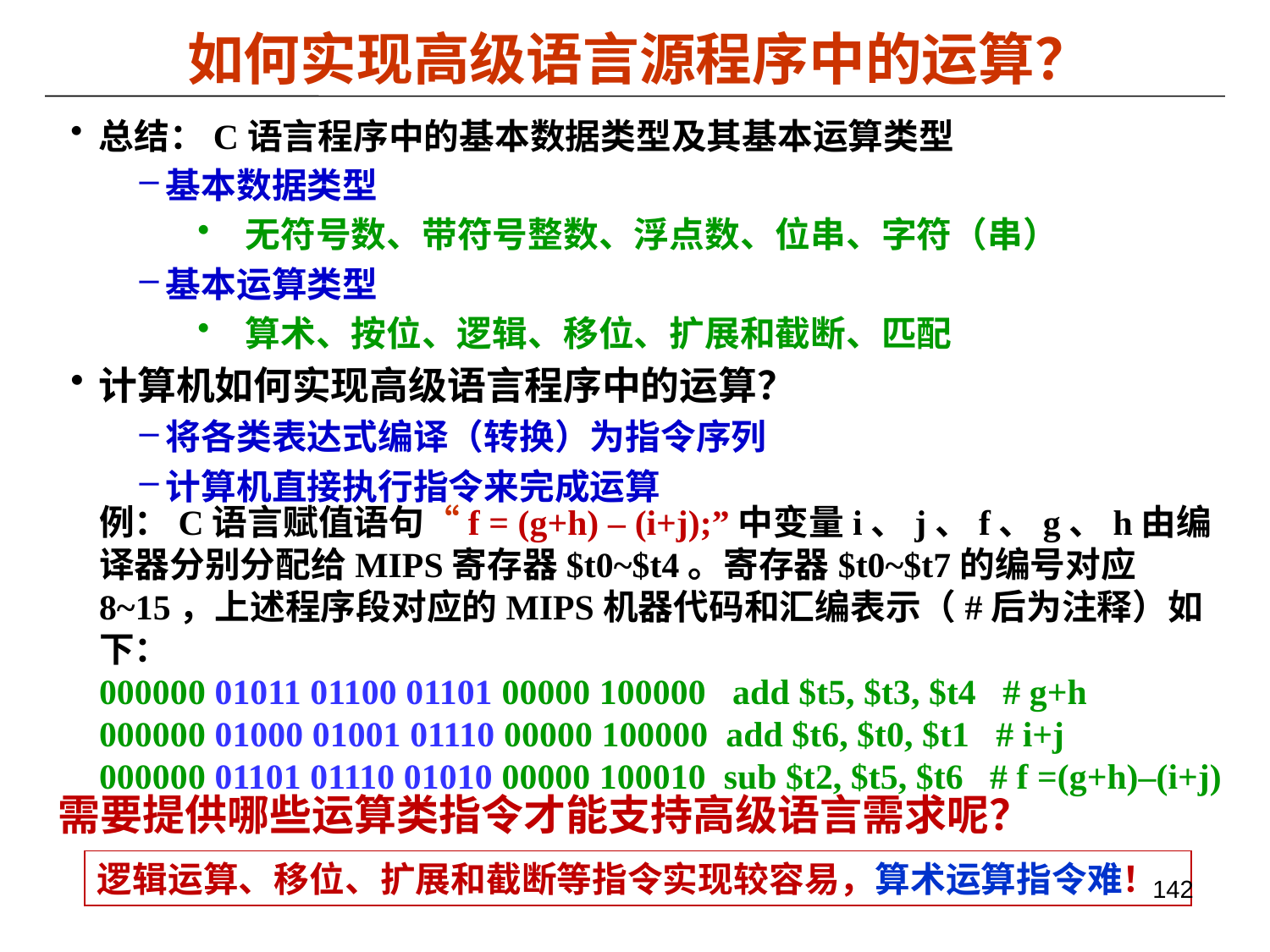

如何实现高级语言源程序中的运算？
总结：C语言程序中的基本数据类型及其基本运算类型
基本数据类型
无符号数、带符号整数、浮点数、位串、字符（串）
基本运算类型
算术、按位、逻辑、移位、扩展和截断、匹配
计算机如何实现高级语言程序中的运算？
将各类表达式编译（转换）为指令序列
计算机直接执行指令来完成运算
例：C语言赋值语句“f = (g+h) – (i+j);”中变量i、j、f、g、h由编译器分别分配给MIPS寄存器$t0~$t4。寄存器$t0~$t7的编号对应8~15，上述程序段对应的MIPS机器代码和汇编表示（#后为注释）如下：
000000 01011 01100 01101 00000 100000   add $t5, $t3, $t4   # g+h
000000 01000 01001 01110 00000 100000  add $t6, $t0, $t1   # i+j
000000 01101 01110 01010 00000 100010  sub $t2, $t5, $t6   # f =(g+h)–(i+j)
    需要提供哪些运算类指令才能支持高级语言需求呢？
逻辑运算、移位、扩展和截断等指令实现较容易，算术运算指令难！
142